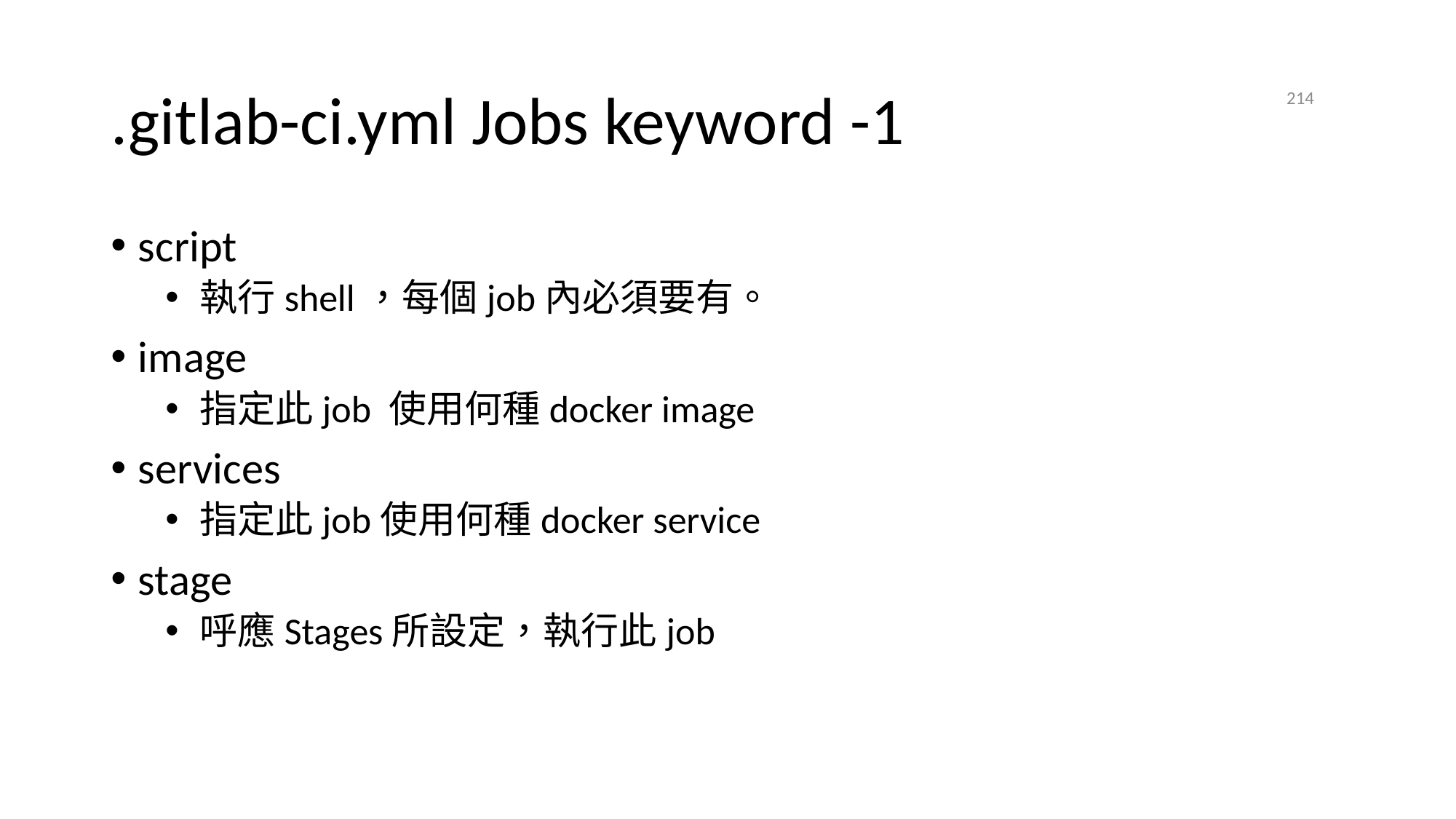

# .gitlab-ci.yml Jobs keyword -1
214
2021/4/21
script
執行shell，每個job內必須要有。
image
指定此job 使用何種docker image
services
指定此job使用何種docker service
stage
呼應Stages所設定，執行此job